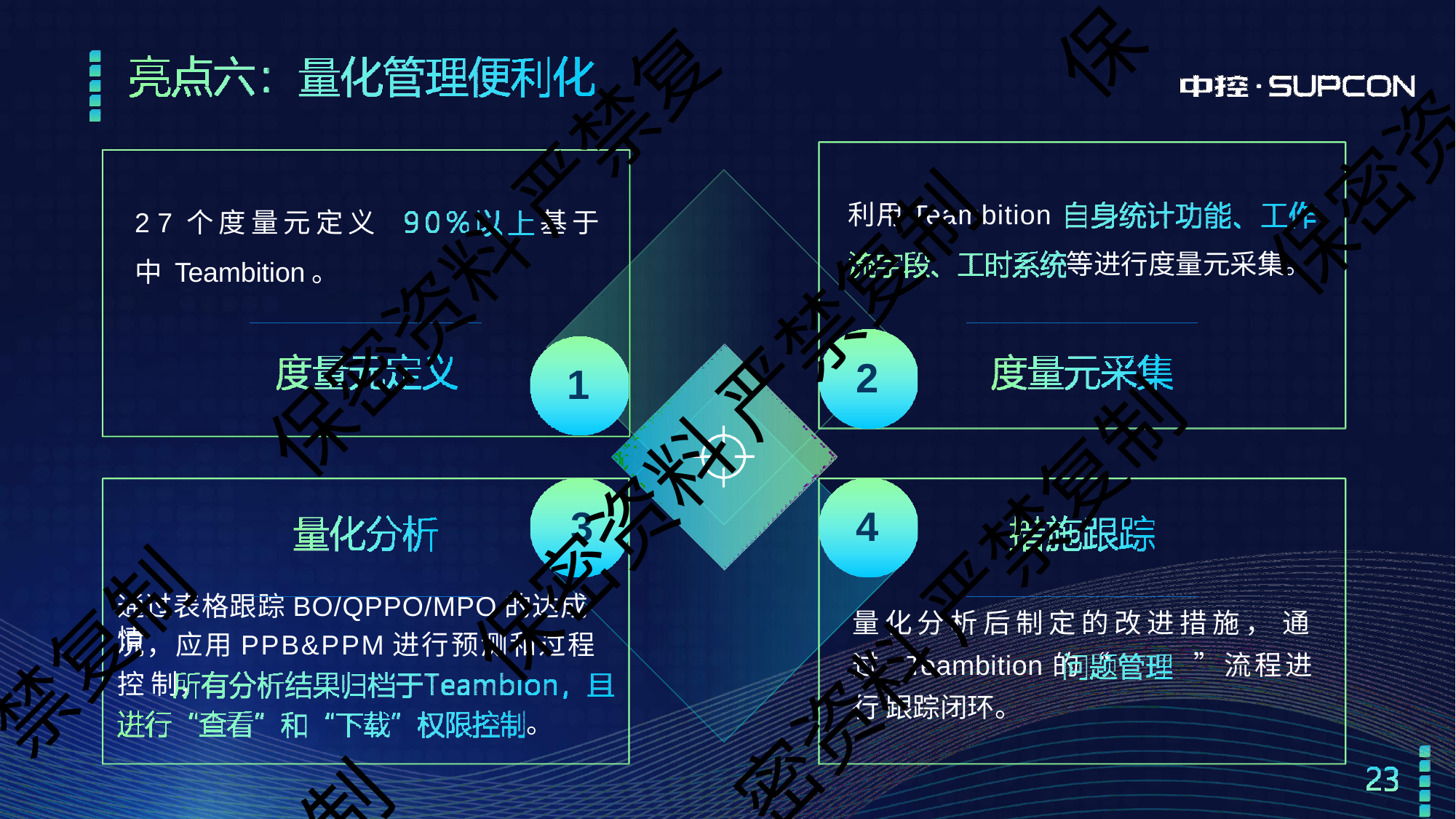

保

保密资

# 2 7 个度量元定义中 Teambition。
利用Teambition

基于

保密资料 严禁复

等进行度量元采集。

2

1
保密资料 严禁复制

3
通过表格跟踪BO/QPPO/MPO的达成情
4

密资料 严禁复制
量化分析后制定的改进措施， 通过  Teambition的“	”流程进行 跟踪闭环。

禁复制
况，应用PPB&PPM进行预测和过程控 制，
。

制